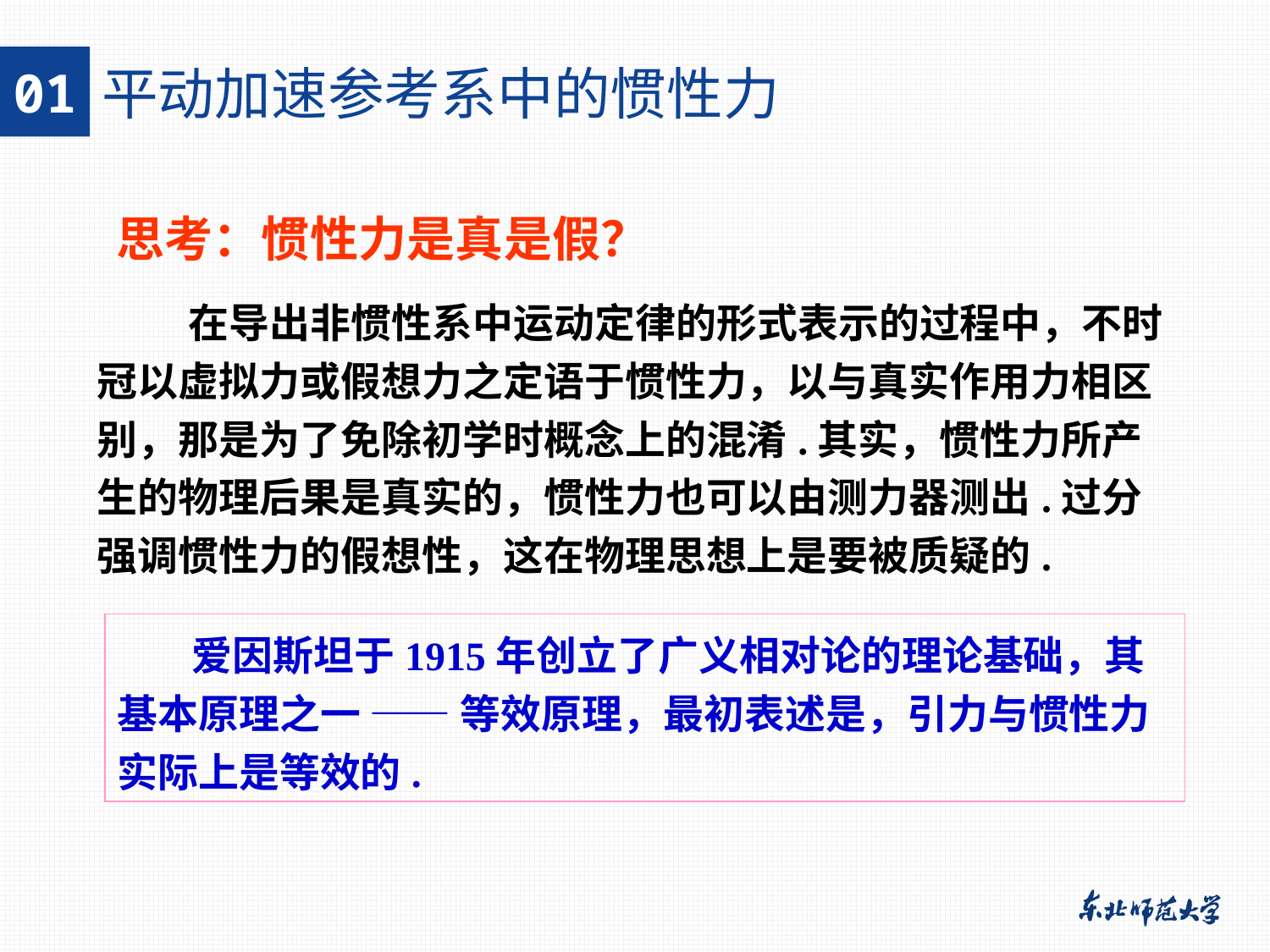

01
平动加速参考系中的惯性力
思考：惯性力是真是假？
         在导出非惯性系中运动定律的形式表示的过程中，不时冠以虚拟力或假想力之定语于惯性力，以与真实作用力相区别，那是为了免除初学时概念上的混淆.其实，惯性力所产生的物理后果是真实的，惯性力也可以由测力器测出.过分强调惯性力的假想性，这在物理思想上是要被质疑的.
       爱因斯坦于1915年创立了广义相对论的理论基础，其基本原理之一 —— 等效原理，最初表述是，引力与惯性力实际上是等效的.